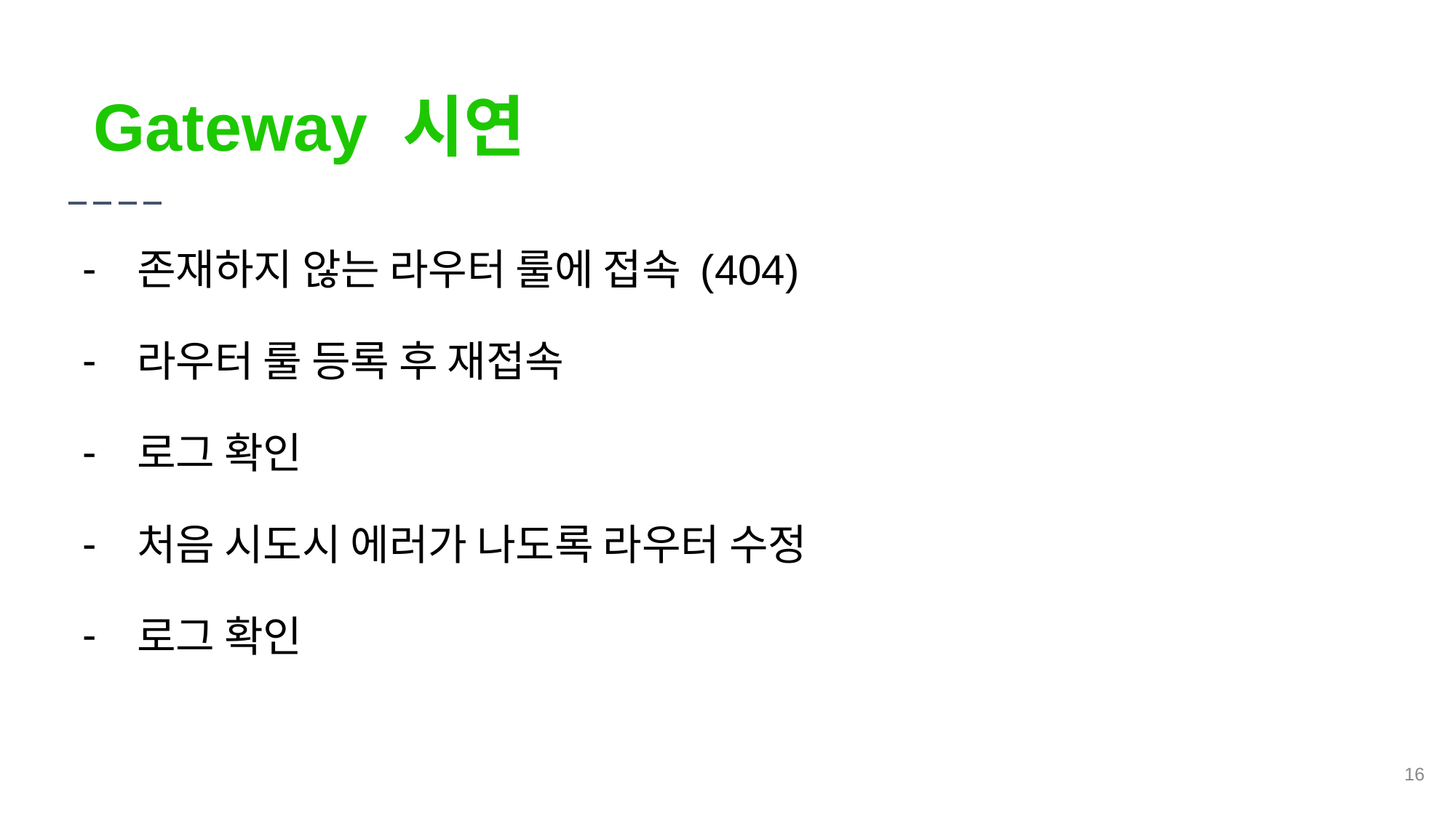

Gateway 시연
존재하지 않는 라우터 룰에 접속 (404)

라우터 룰 등록 후 재접속

로그 확인

처음 시도시 에러가 나도록 라우터 수정

로그 확인
16